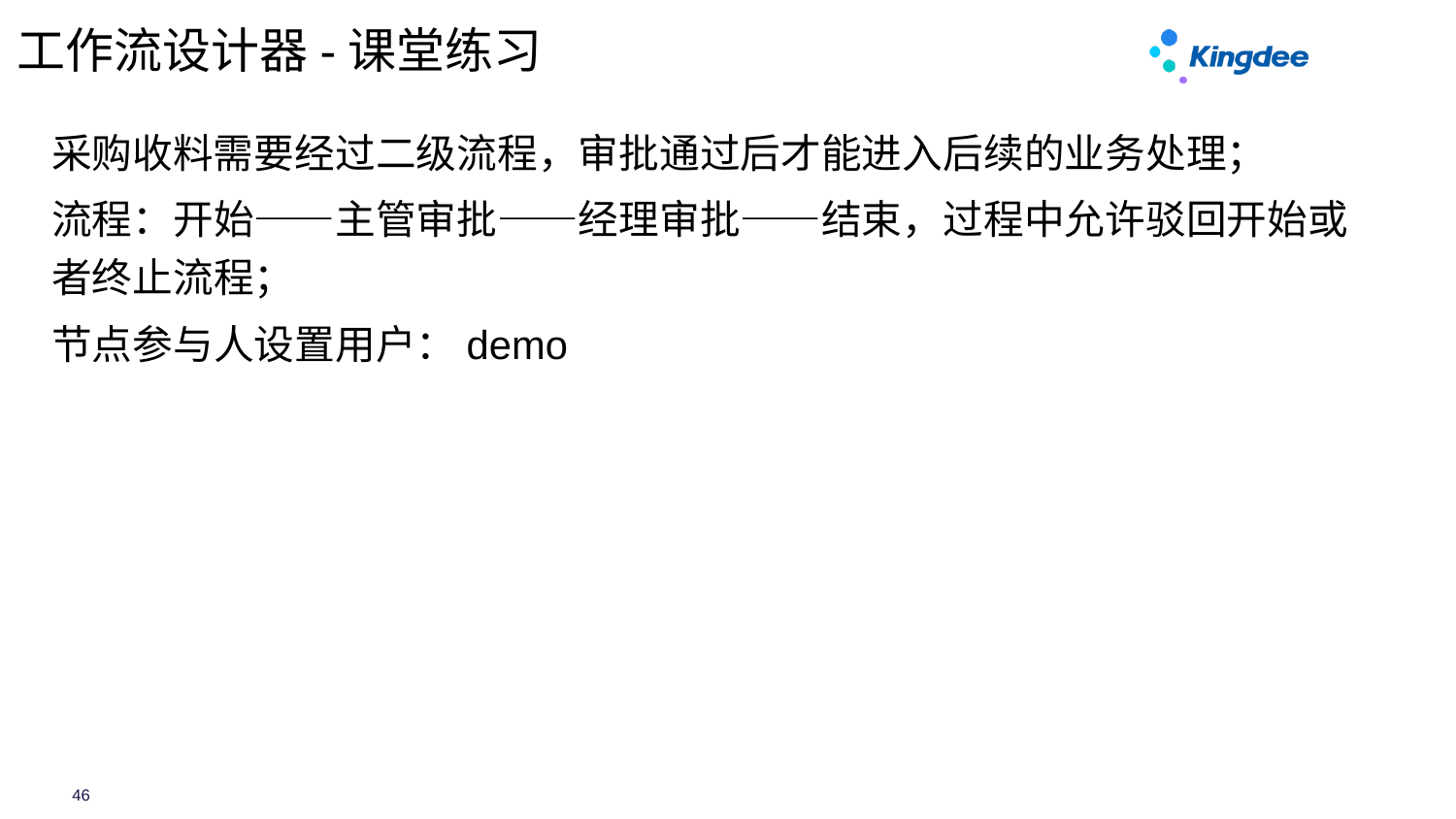

# 工作流设计器-课堂练习
采购收料需要经过二级流程，审批通过后才能进入后续的业务处理；
流程：开始——主管审批——经理审批——结束，过程中允许驳回开始或者终止流程；
节点参与人设置用户：demo

运行平台
监控平台